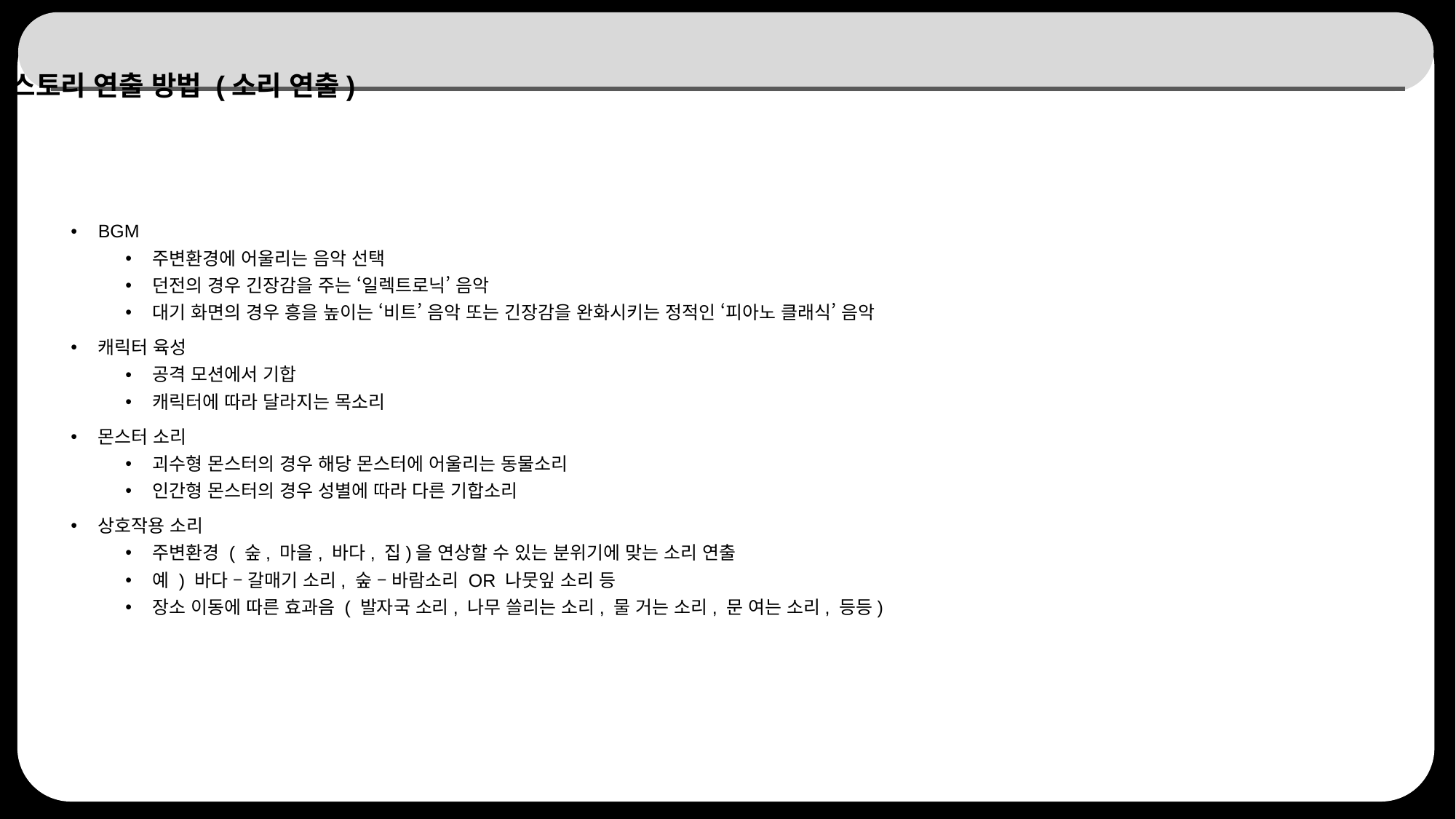

# 스토리 연출 방법 (소리 연출)
BGM
주변환경에 어울리는 음악 선택
던전의 경우 긴장감을 주는 ‘일렉트로닉’ 음악
대기 화면의 경우 흥을 높이는 ‘비트’ 음악 또는 긴장감을 완화시키는 정적인 ‘피아노 클래식’ 음악
캐릭터 육성
공격 모션에서 기합
캐릭터에 따라 달라지는 목소리
몬스터 소리
괴수형 몬스터의 경우 해당 몬스터에 어울리는 동물소리
인간형 몬스터의 경우 성별에 따라 다른 기합소리
상호작용 소리
주변환경 ( 숲, 마을, 바다, 집)을 연상할 수 있는 분위기에 맞는 소리 연출
예 ) 바다 – 갈매기 소리, 숲 – 바람소리 OR 나뭇잎 소리 등
장소 이동에 따른 효과음 ( 발자국 소리, 나무 쓸리는 소리, 물 거는 소리, 문 여는 소리, 등등)
34